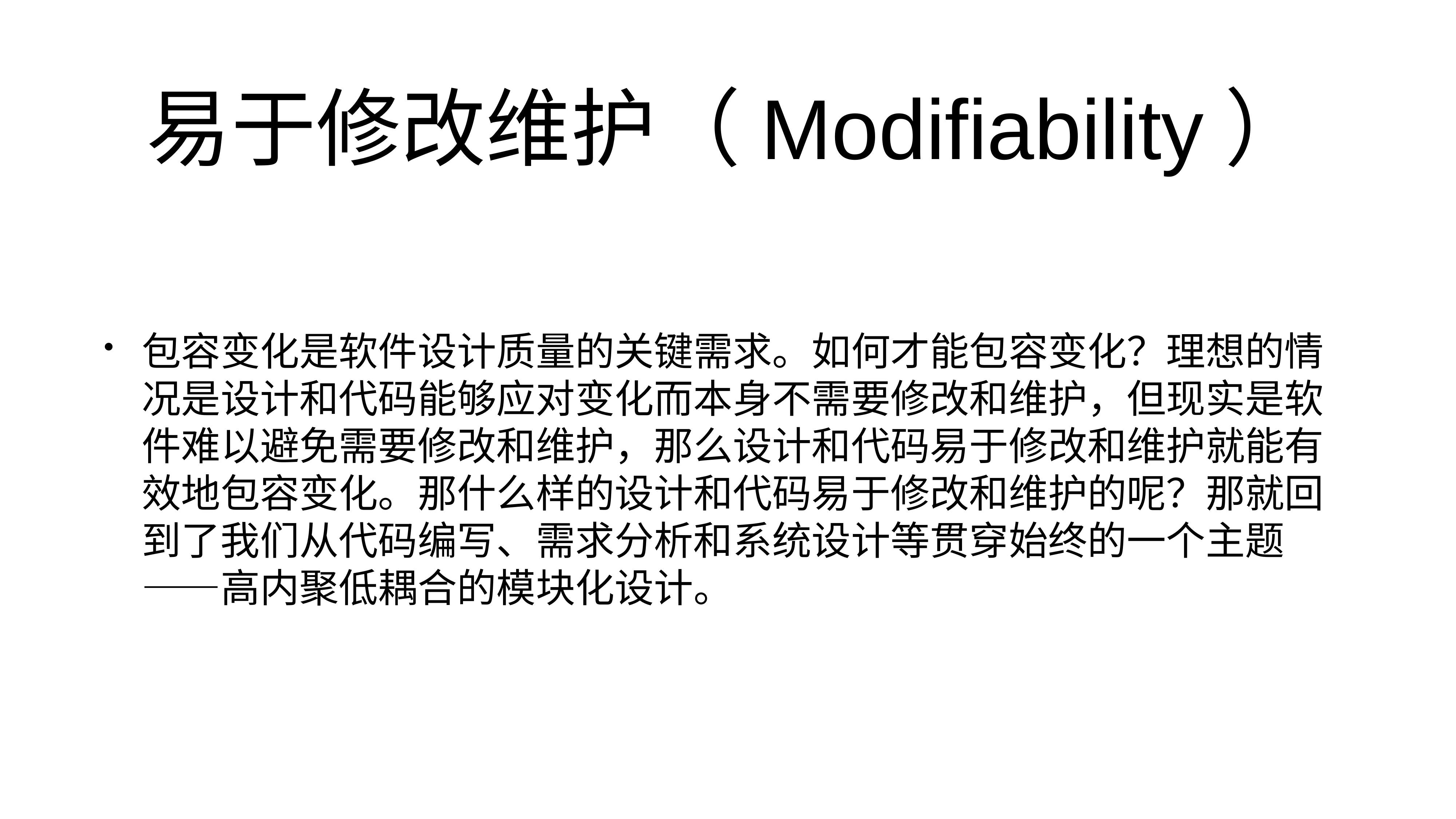

# 易于修改维护（Modifiability）
包容变化是软件设计质量的关键需求。如何才能包容变化？理想的情况是设计和代码能够应对变化而本身不需要修改和维护，但现实是软件难以避免需要修改和维护，那么设计和代码易于修改和维护就能有效地包容变化。那什么样的设计和代码易于修改和维护的呢？那就回到了我们从代码编写、需求分析和系统设计等贯穿始终的一个主题——高内聚低耦合的模块化设计。